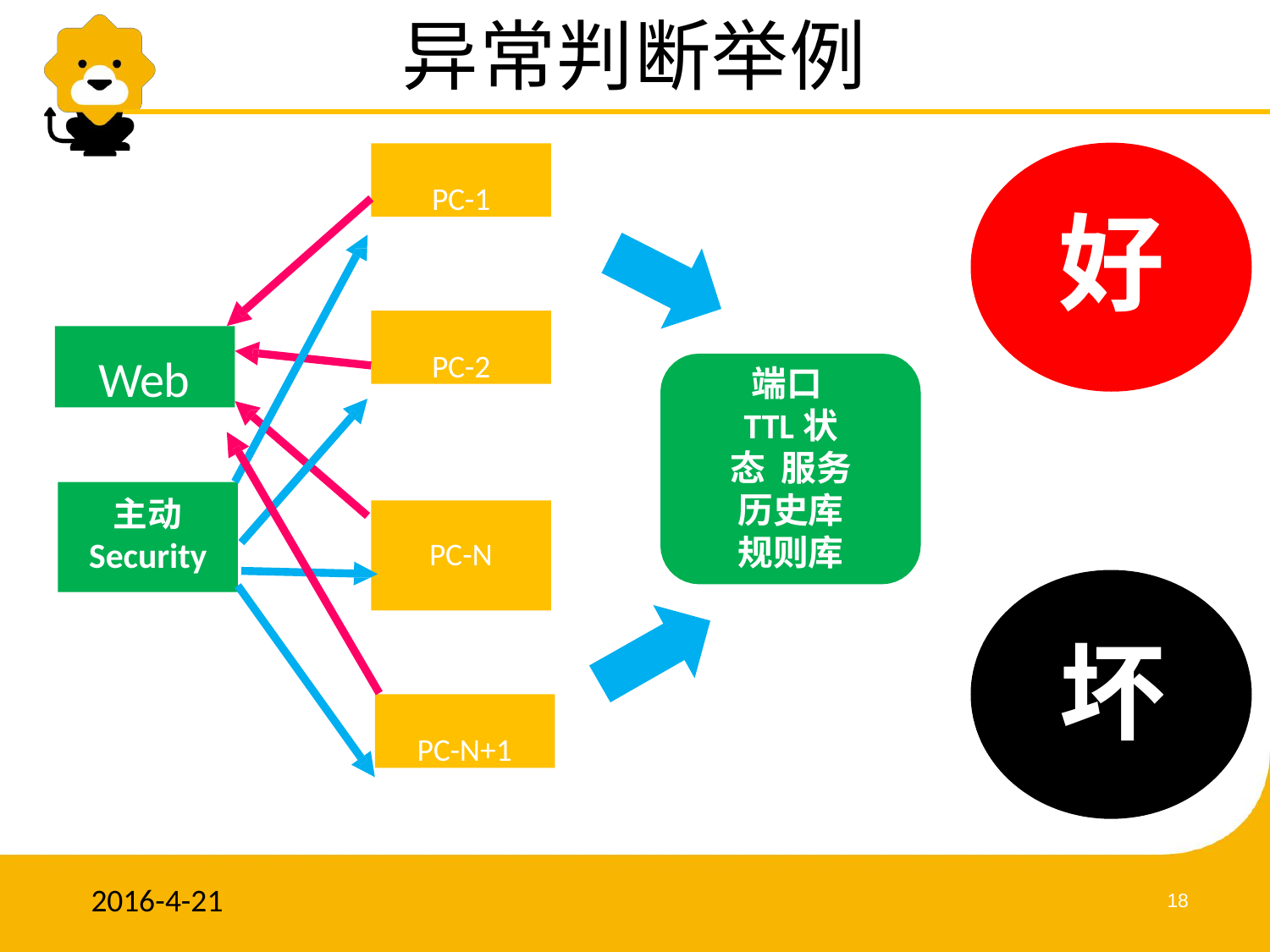

# 异常判断举例

PC-1

好

PC-2
Web

端口  TTL状态  服务  历史库  规则库

坏

主动
Security

PC-N

PC-N+1
2016-4-21
18